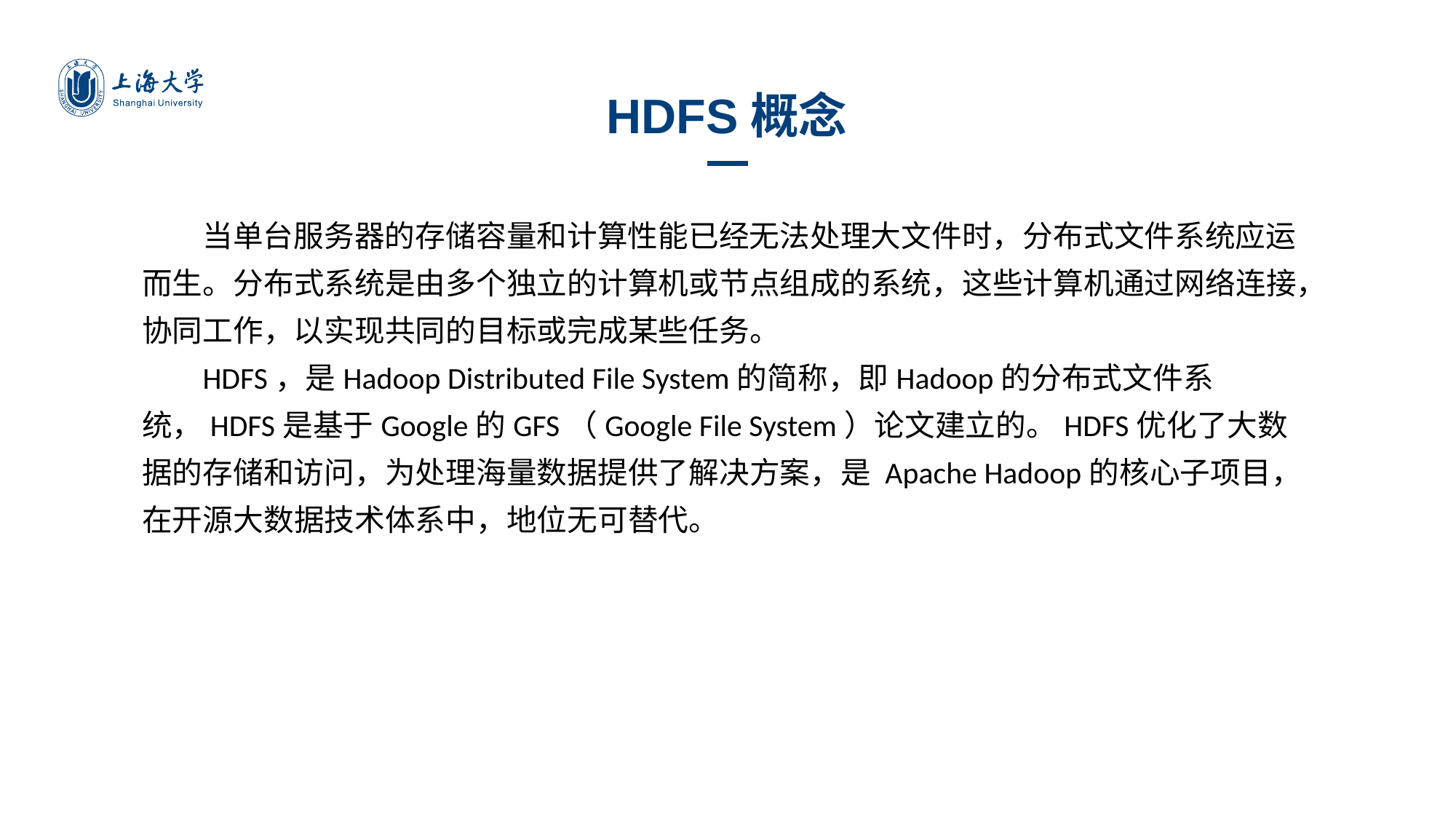

HDFS概念

当单台服务器的存储容量和计算性能已经无法处理大文件时，分布式文件系统应运而生。分布式系统是由多个独立的计算机或节点组成的系统，这些计算机通过网络连接，协同工作，以实现共同的目标或完成某些任务。
HDFS，是Hadoop Distributed File System的简称，即Hadoop的分布式文件系统，HDFS是基于Google的GFS（Google File System）论文建立的。HDFS优化了大数据的存储和访问，为处理海量数据提供了解决方案，是 Apache Hadoop的核心子项目，在开源大数据技术体系中，地位无可替代。